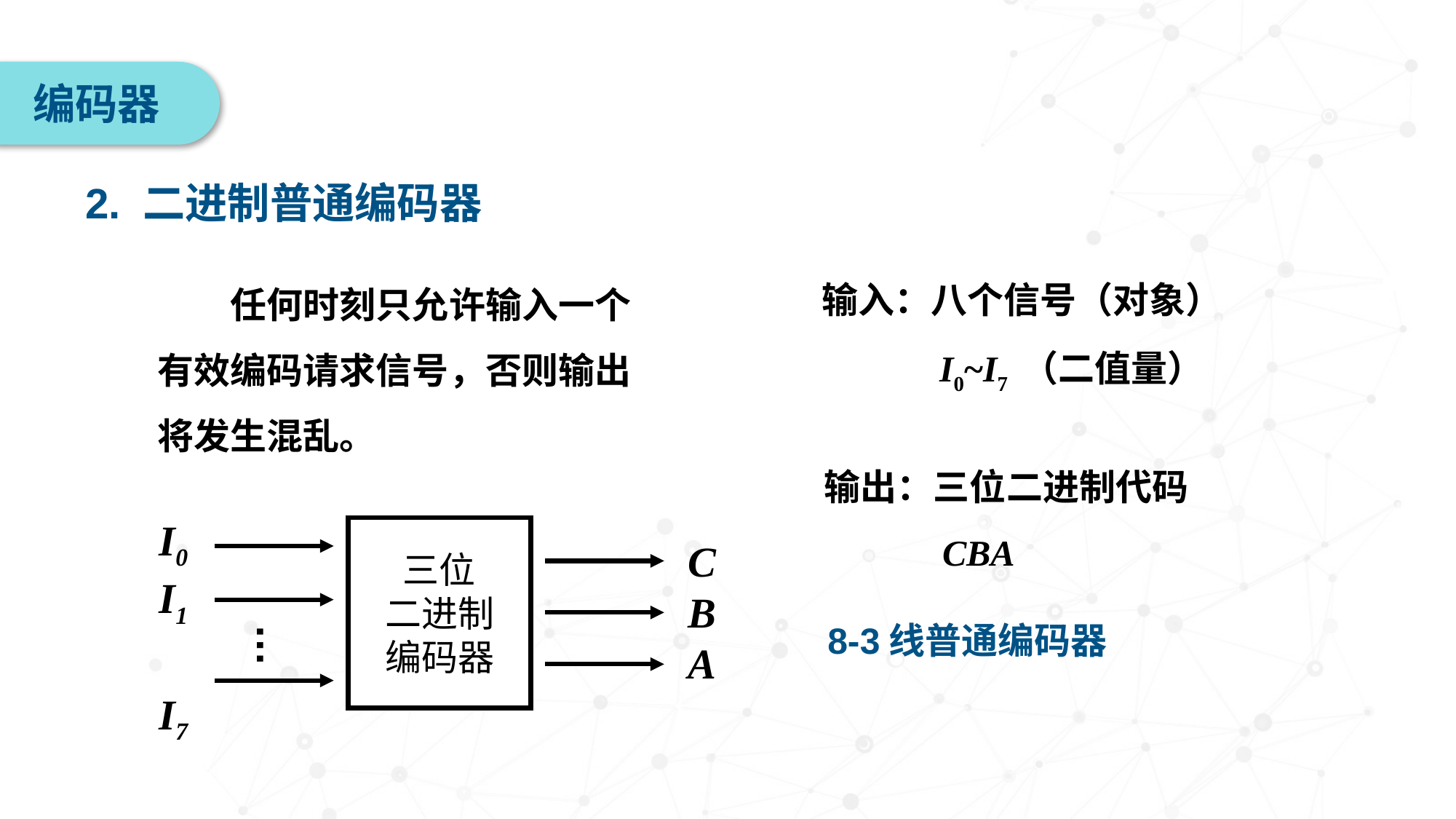

编码器
2. 二进制普通编码器
注意任何时刻只允许输入一个有效编码请求信号，否则输出将发生混乱。
输入：八个信号（对象）
　　　I0~I7 （二值量）
输出：三位二进制代码
　　　CBA
I0
I1

I7
三位
二进制
编码器
C
B
A
8-3线普通编码器
…
19